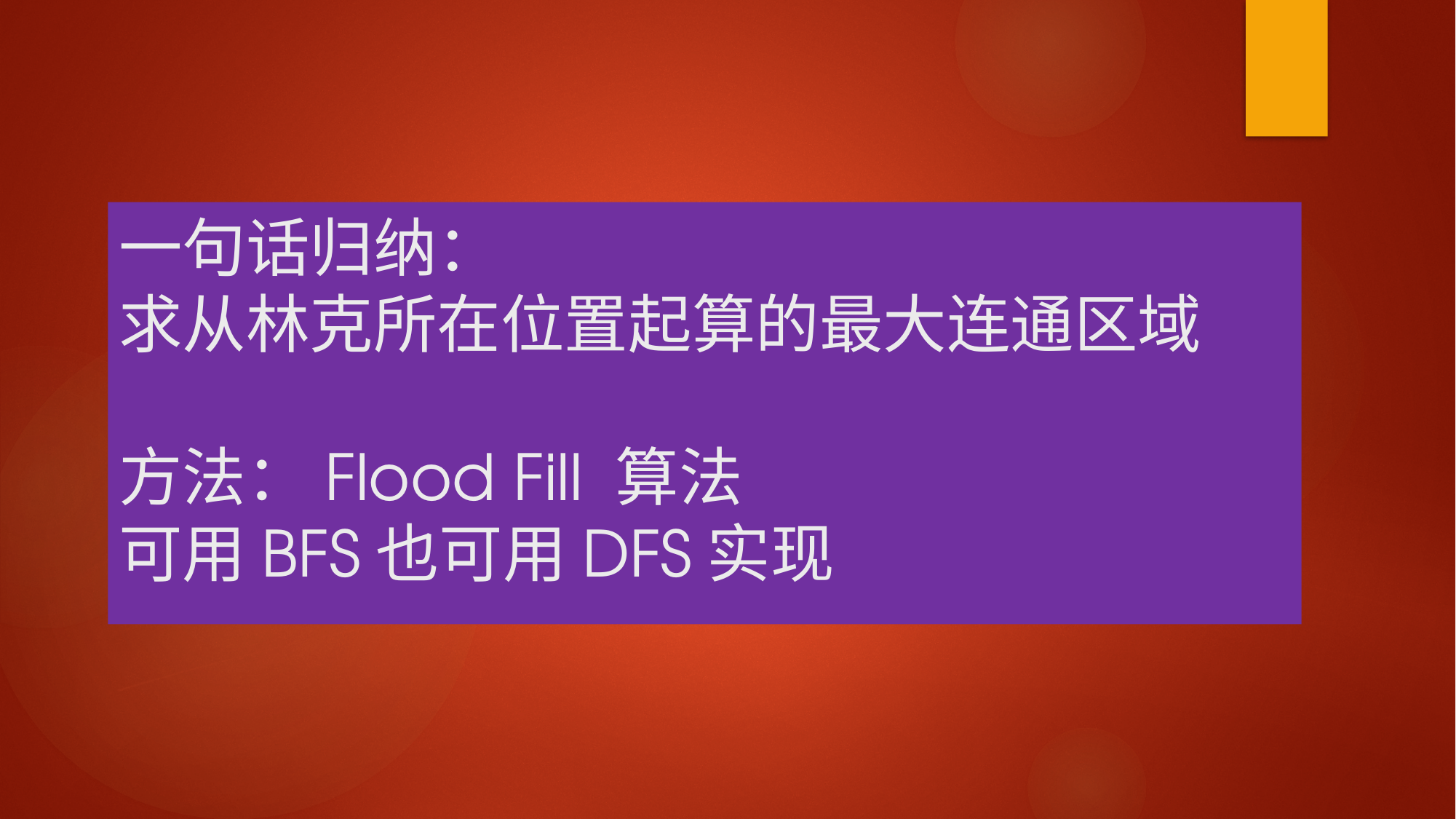

# 一句话归纳： 求从林克所在位置起算的最大连通区域 方法：Flood Fill 算法 可用BFS也可用DFS实现